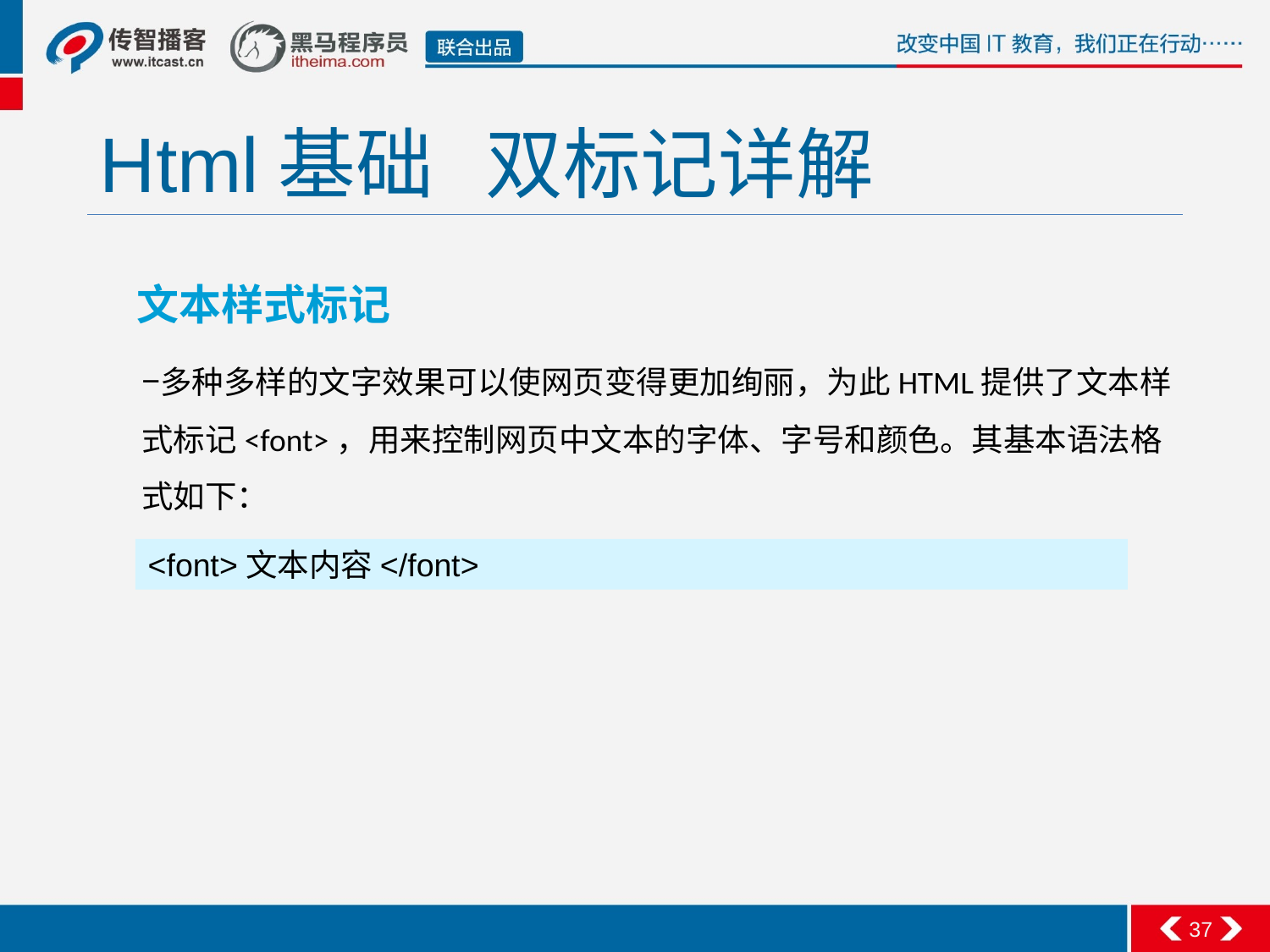

# Html基础   双标记详解
文本样式标记
多种多样的文字效果可以使网页变得更加绚丽，为此HTML提供了文本样式标记<font>，用来控制网页中文本的字体、字号和颜色。其基本语法格式如下：

<font>文本内容</font>
37